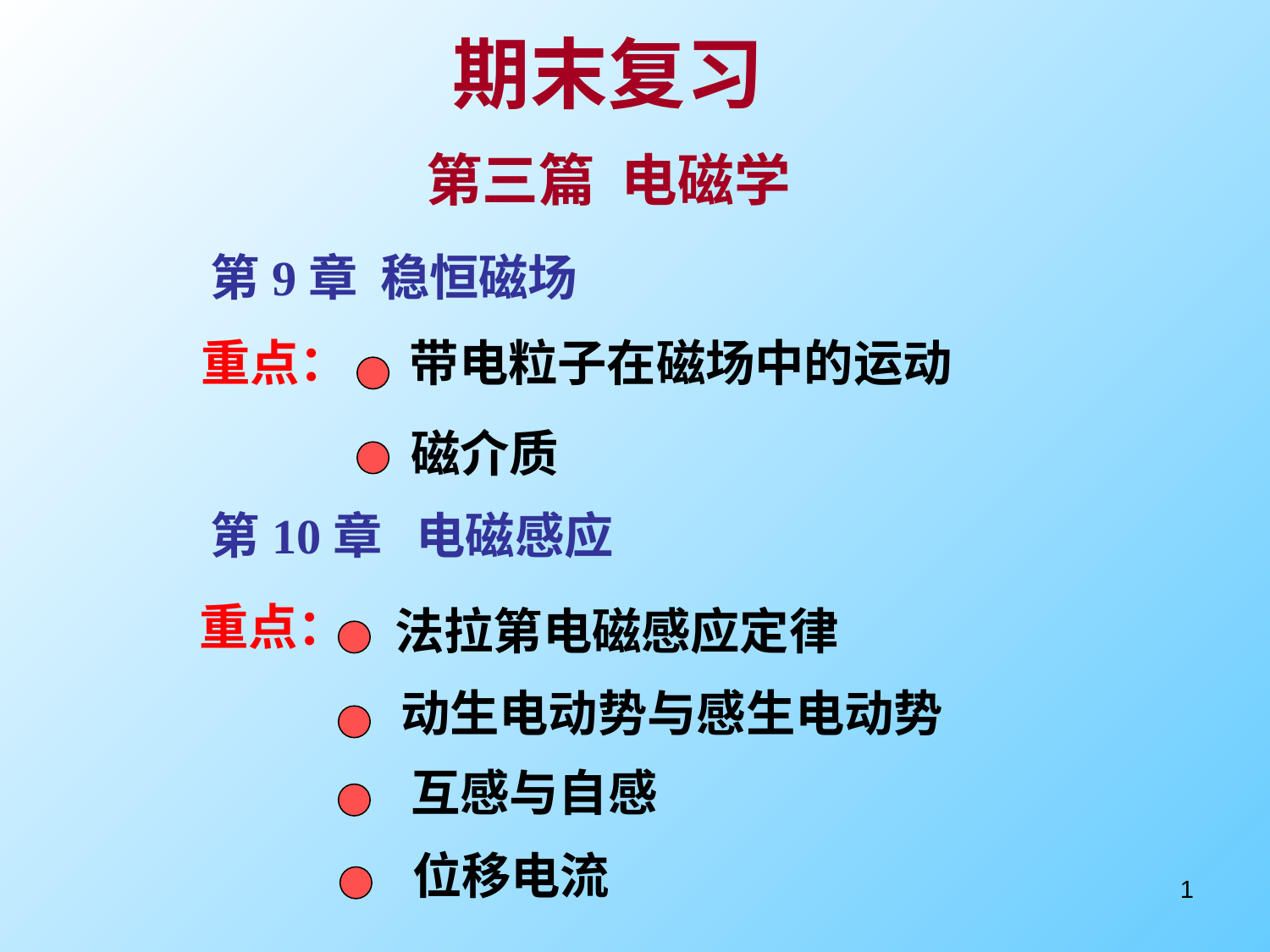

期末复习
第三篇  电磁学
第9章  稳恒磁场
重点：
带电粒子在磁场中的运动

磁介质

第10章   电磁感应
重点：
法拉第电磁感应定律

动生电动势与感生电动势

互感与自感

位移电流

1